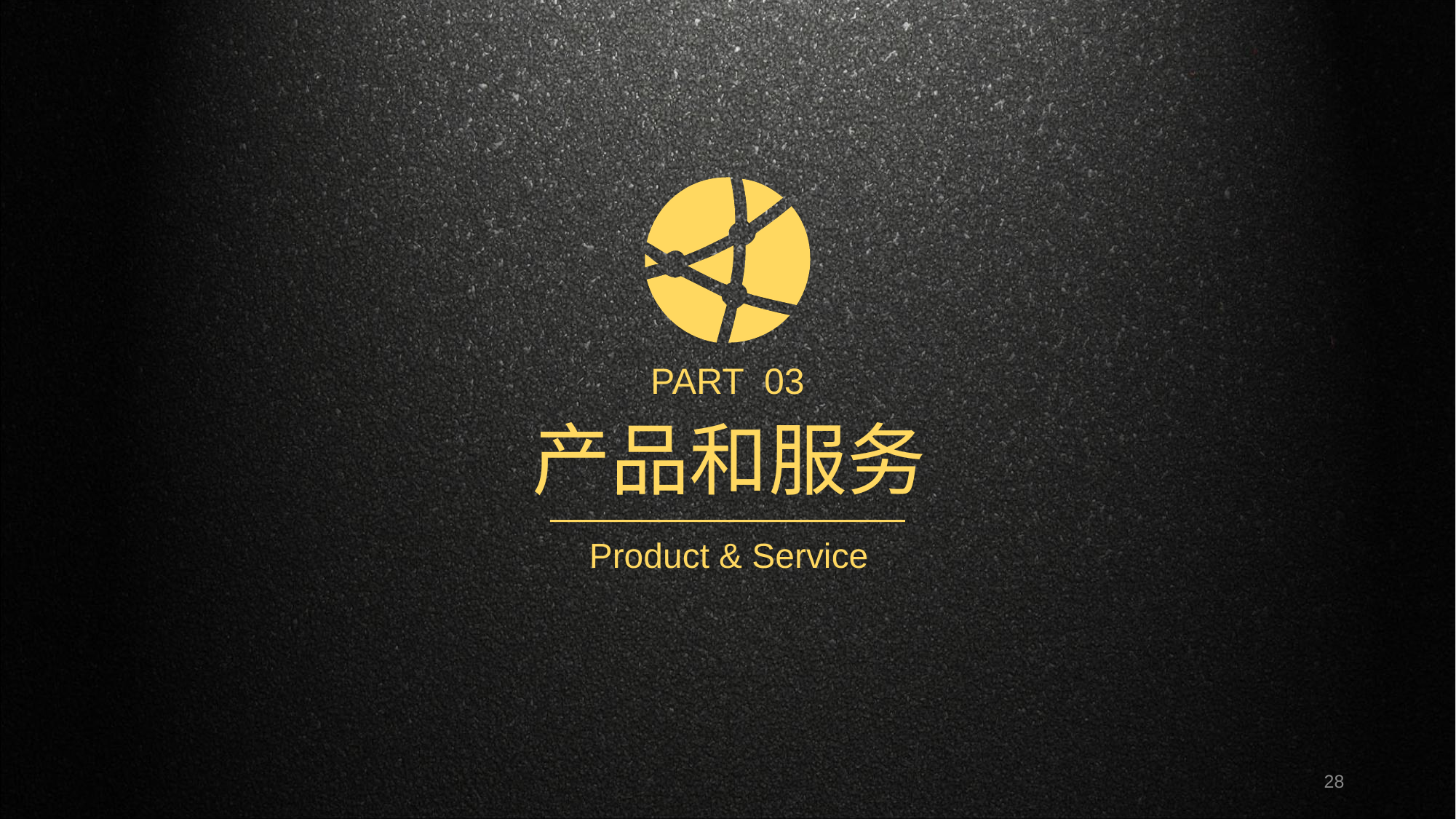

PART  03
产品和服务

Product & Service
28